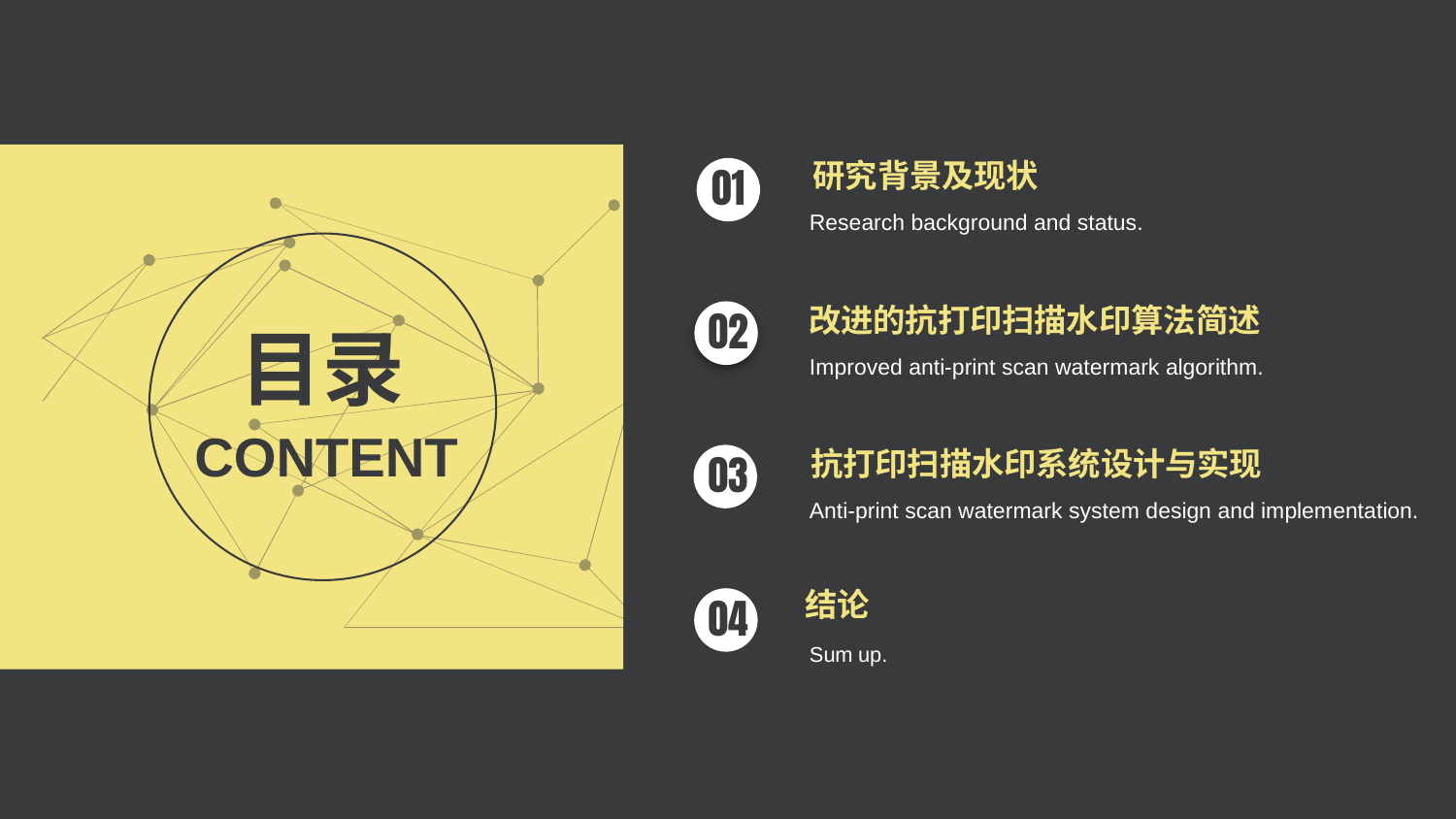

研究背景及现状
01

Research background and status.

改进的抗打印扫描水印算法简述
02

目录
Improved anti-print scan watermark algorithm.

CONTENT
抗打印扫描水印系统设计与实现
03

Anti-print scan watermark system design and implementation.
结论
04

Sum up.